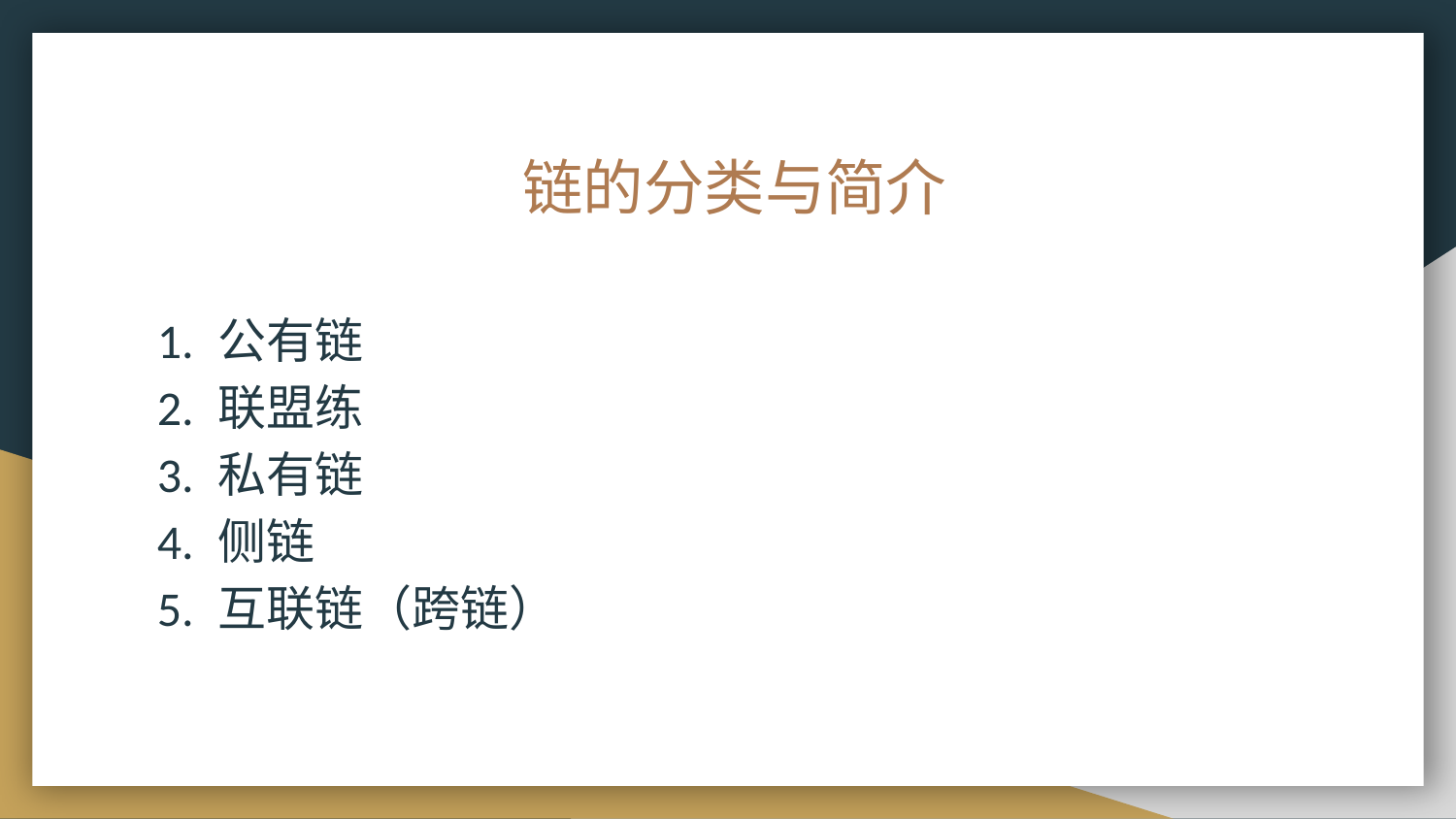

# 链的分类与简介
公有链
联盟练
私有链
侧链
互联链（跨链）